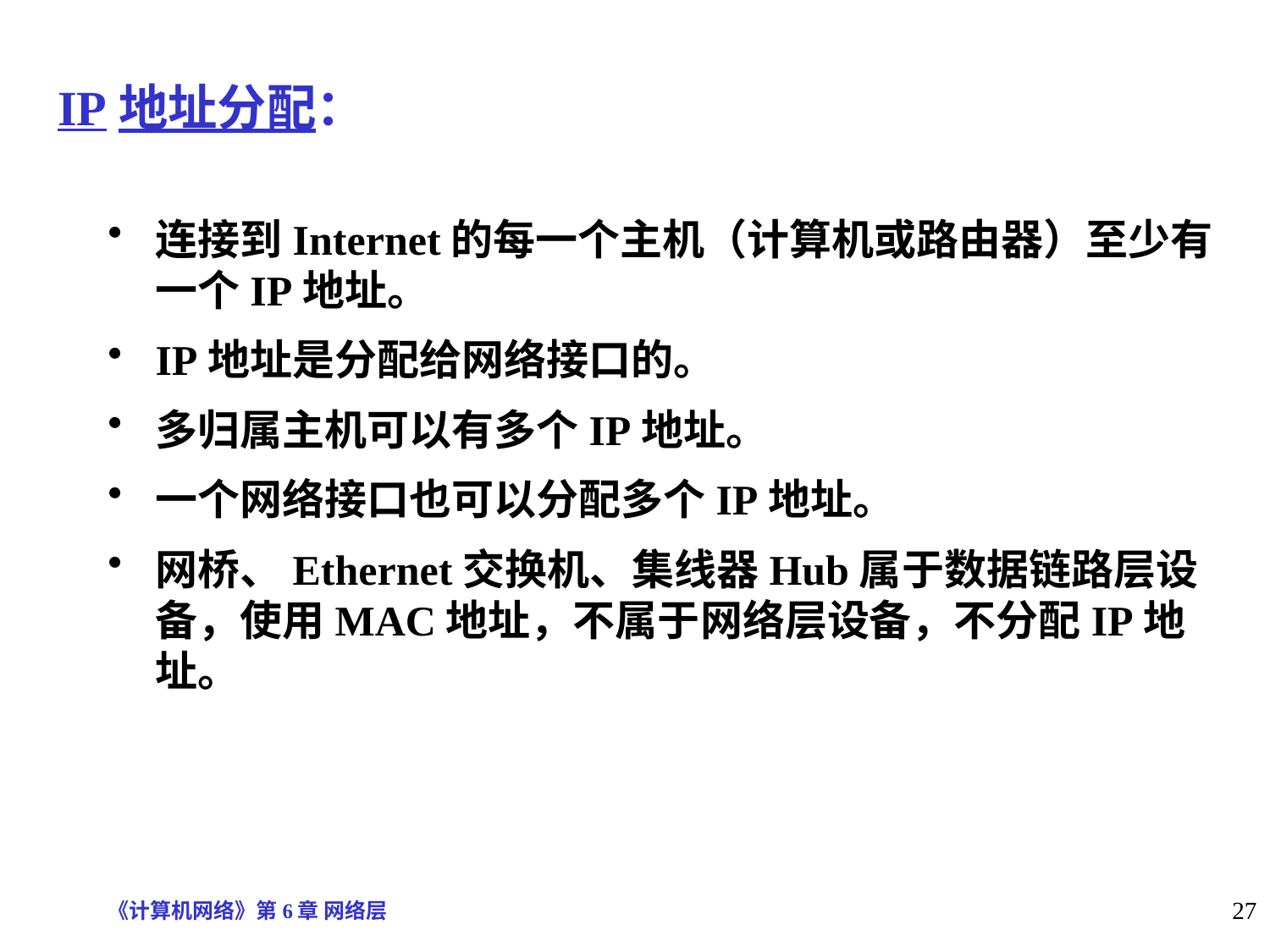

# IP地址分配：
连接到Internet的每一个主机（计算机或路由器）至少有一个IP地址。
IP地址是分配给网络接口的。
多归属主机可以有多个IP地址。
一个网络接口也可以分配多个IP地址。
网桥、Ethernet交换机、集线器Hub属于数据链路层设备，使用MAC地址，不属于网络层设备，不分配IP地址。

《计算机网络》第6章 网络层
27